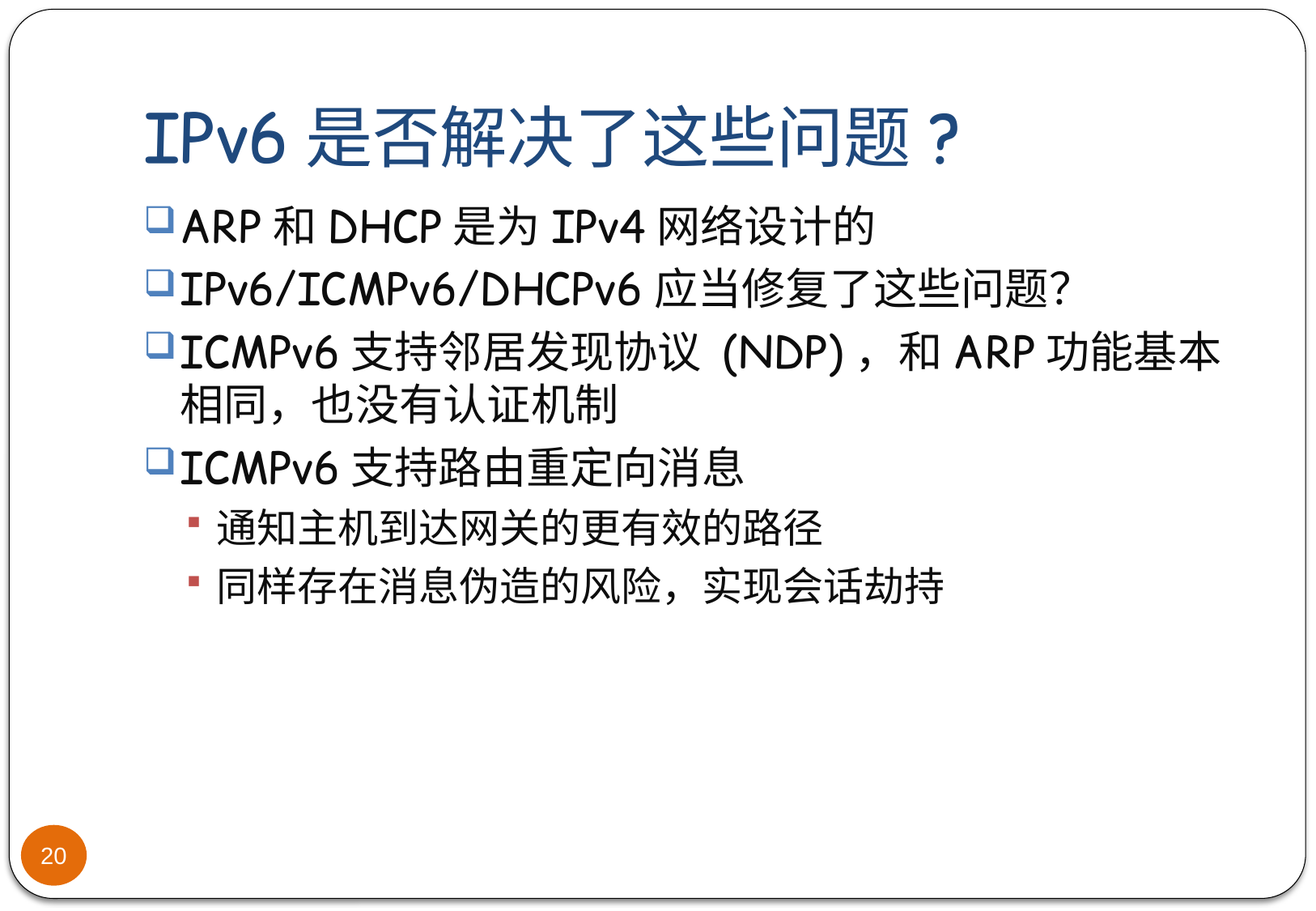

# IPv6是否解决了这些问题?
ARP和DHCP是为IPv4网络设计的
IPv6/ICMPv6/DHCPv6应当修复了这些问题？
ICMPv6支持邻居发现协议 (NDP)，和ARP功能基本相同，也没有认证机制
ICMPv6支持路由重定向消息
通知主机到达网关的更有效的路径
同样存在消息伪造的风险，实现会话劫持
20